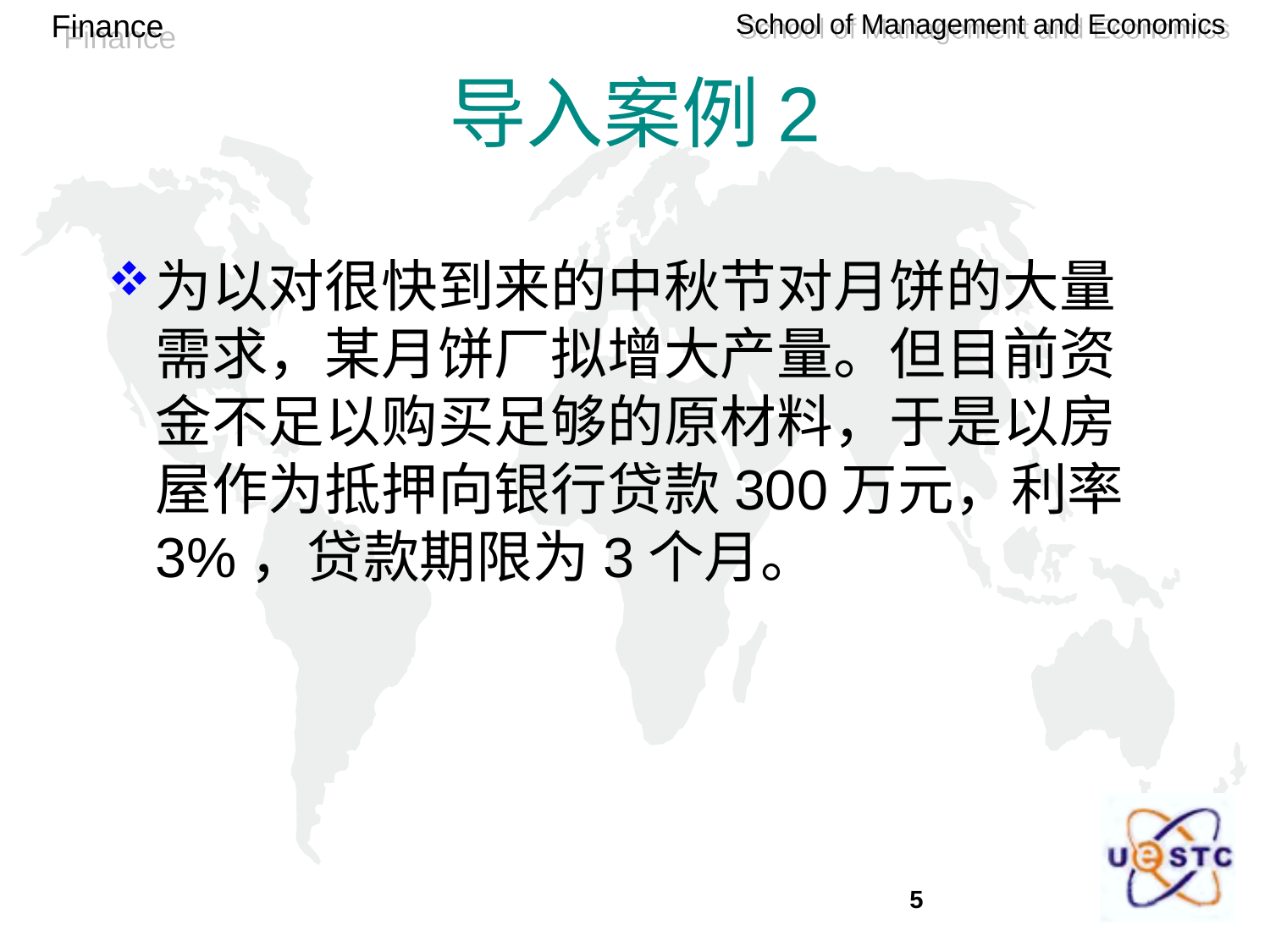

# 导入案例2
为以对很快到来的中秋节对月饼的大量需求，某月饼厂拟增大产量。但目前资金不足以购买足够的原材料，于是以房屋作为抵押向银行贷款300万元，利率3%，贷款期限为3个月。